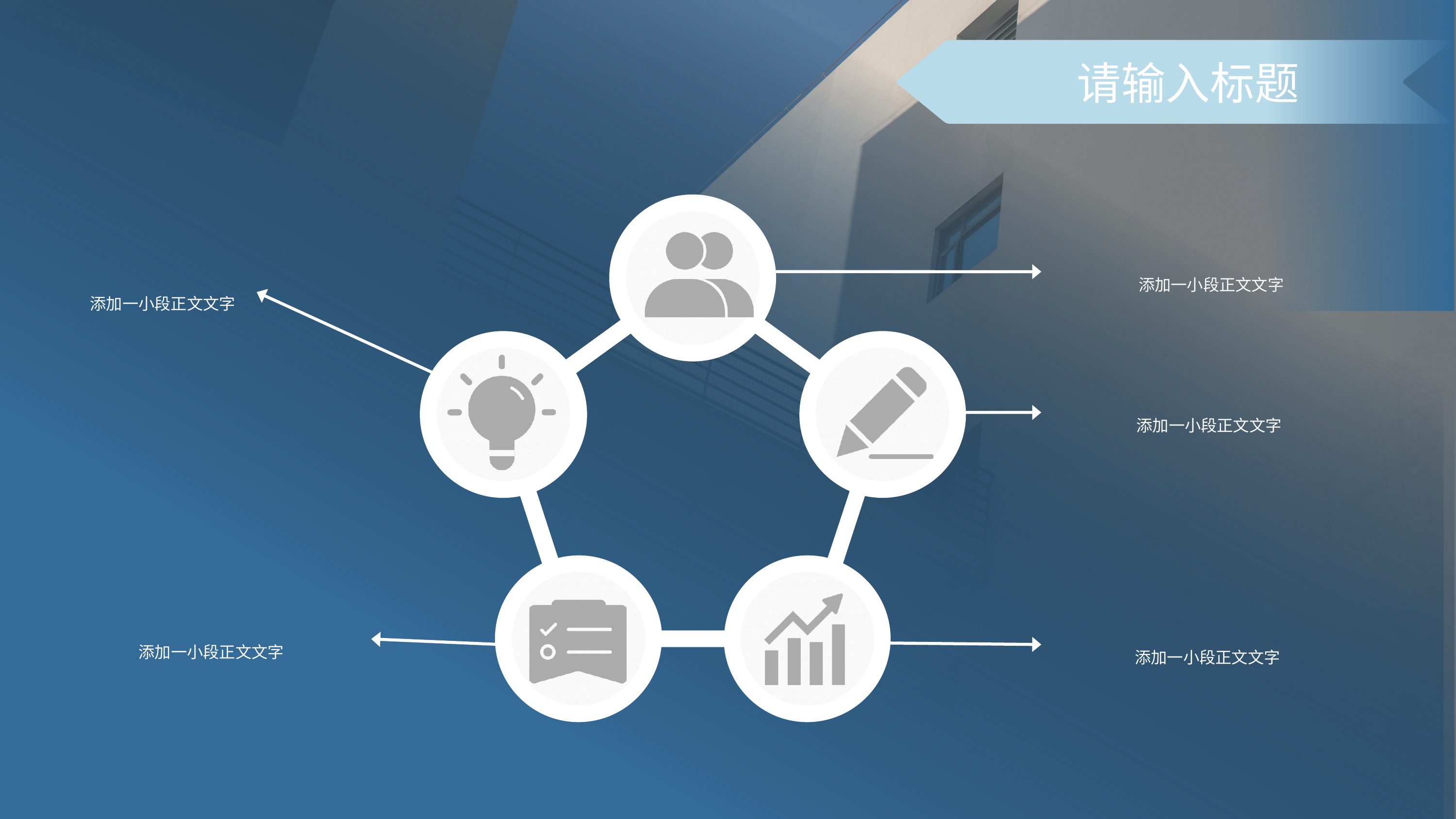

请输入标题

添加一小段正文文字
添加一小段正文文字

添加一小段正文文字

添加一小段正文文字
添加一小段正文文字